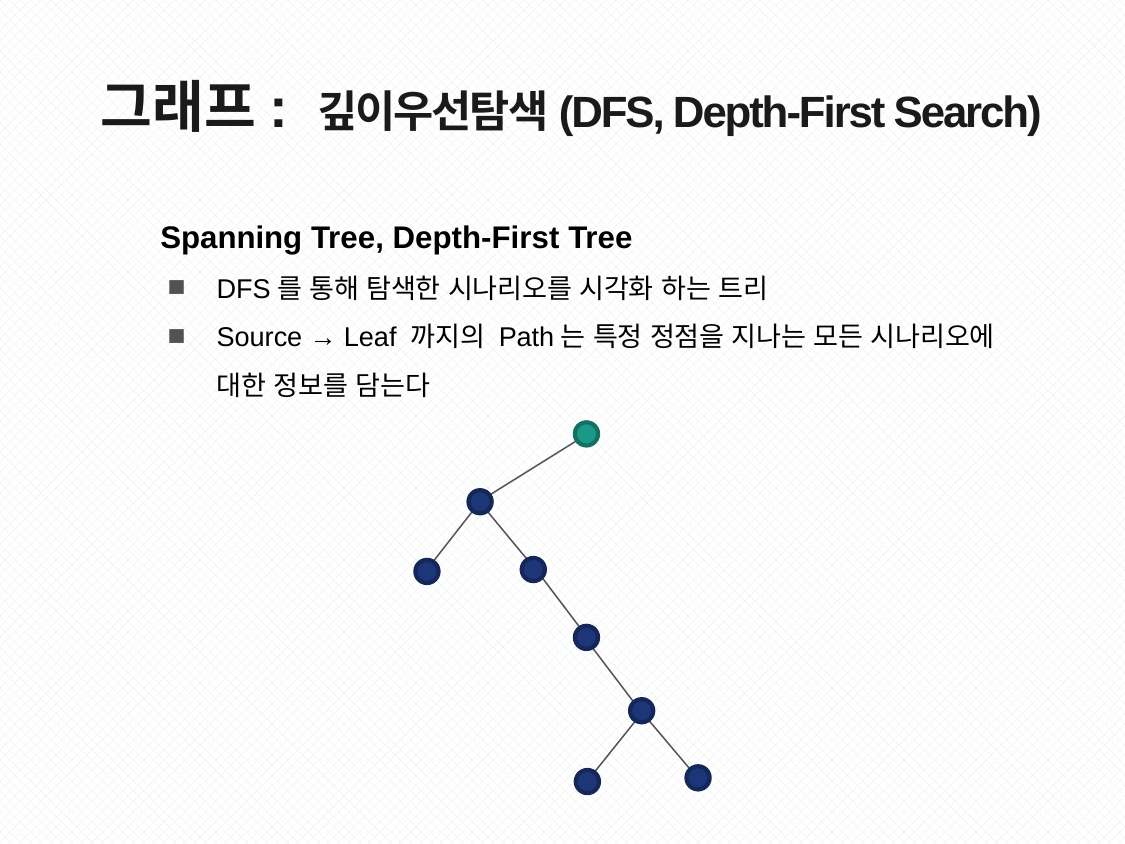

그래프: 깊이우선탐색(DFS, Depth-First Search)
Spanning Tree, Depth-First Tree
DFS를 통해 탐색한 시나리오를 시각화 하는 트리
Source → Leaf 까지의 Path는 특정 정점을 지나는 모든 시나리오에 대한 정보를 담는다